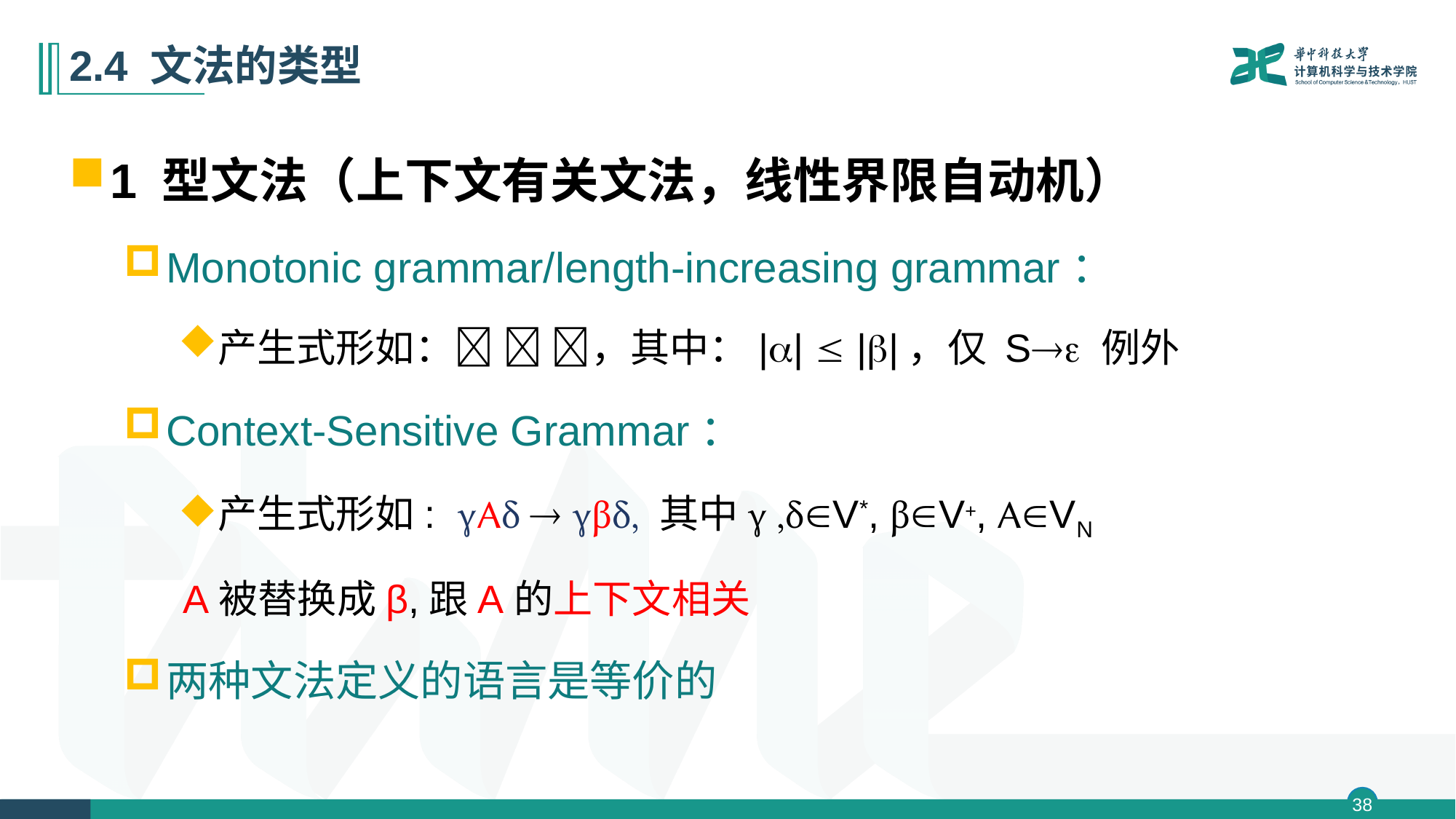

# 2.4 文法的类型
1 型文法（上下文有关文法，线性界限自动机）
Monotonic grammar/length-increasing grammar：
产生式形如：α → β，其中：|α| ≤ |β|，仅 S→ε 例外
Context-Sensitive Grammar：
产生式形如:  γAδ → γβδ, 其中γ ,δ∈V*, β∈V+, A∈VN
  A被替换成β,跟A的上下文相关
两种文法定义的语言是等价的